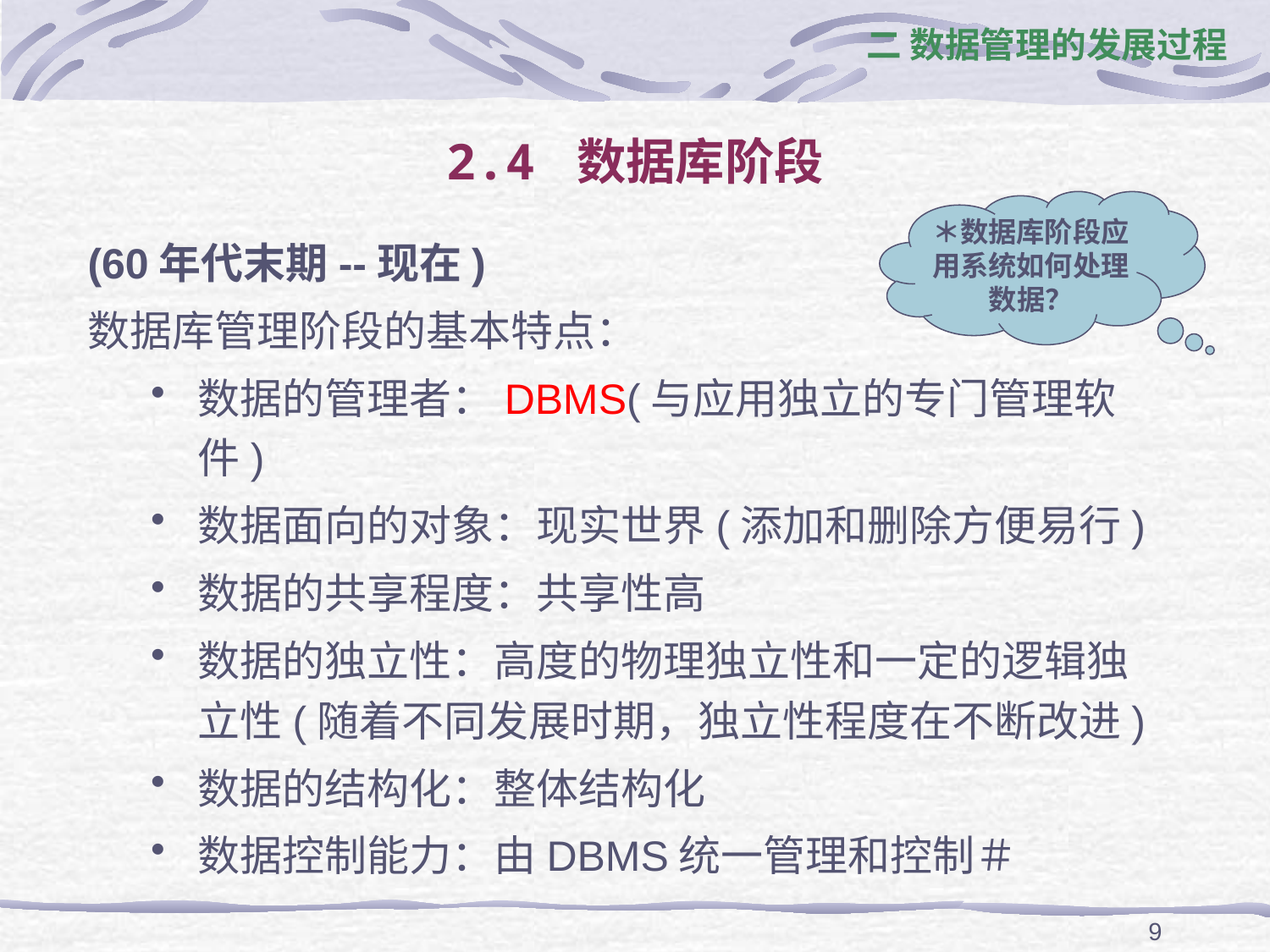

二 数据管理的发展过程
# 2.4 数据库阶段
＊数据库阶段应用系统如何处理数据？
(60年代末期--现在)
数据库管理阶段的基本特点：
数据的管理者：DBMS(与应用独立的专门管理软件)
数据面向的对象：现实世界(添加和删除方便易行)
数据的共享程度：共享性高
数据的独立性：高度的物理独立性和一定的逻辑独立性(随着不同发展时期，独立性程度在不断改进)
数据的结构化：整体结构化
数据控制能力：由DBMS统一管理和控制＃

9